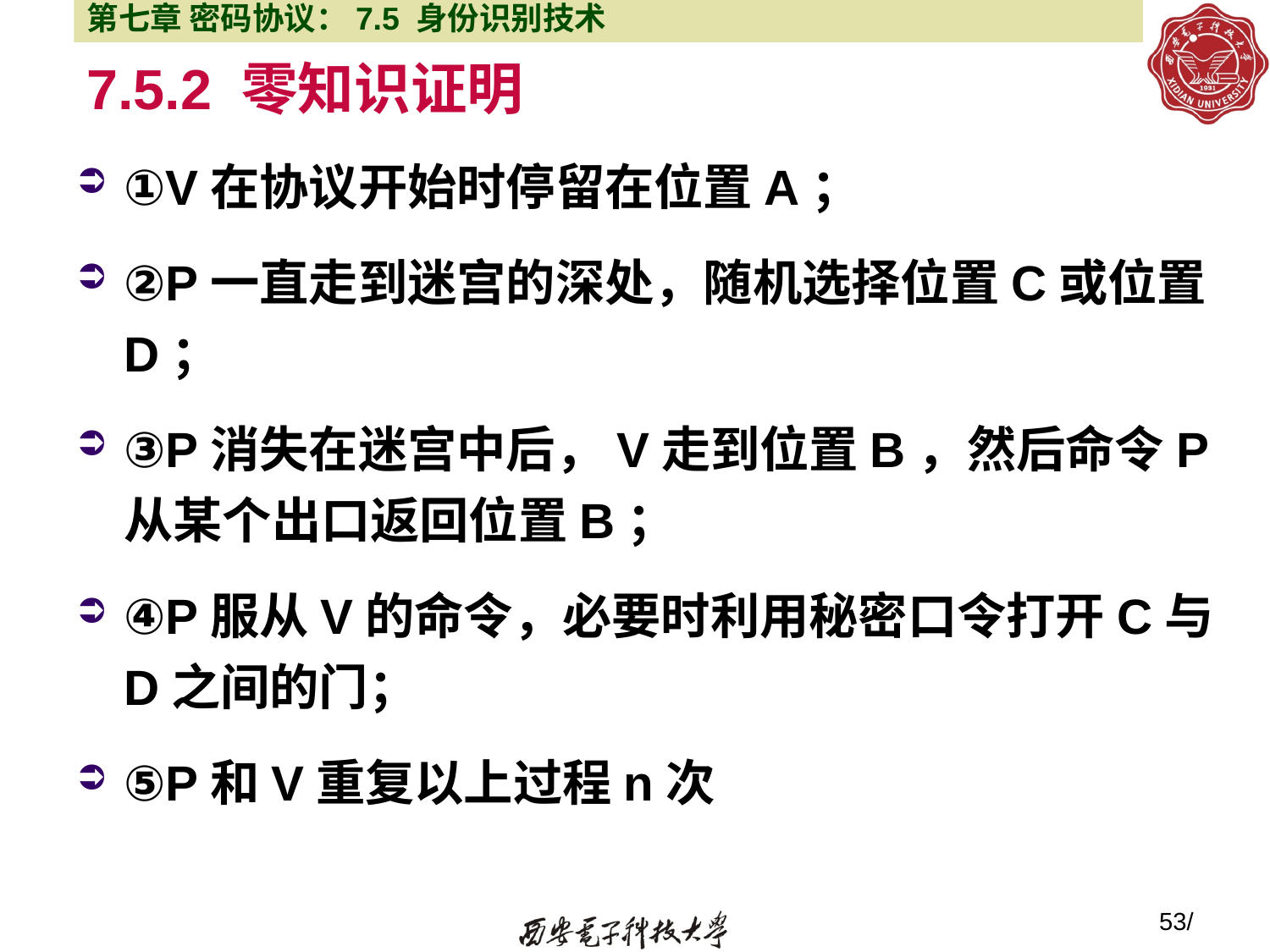

第七章 密码协议：7.5 身份识别技术
# 7.5.2 零知识证明
①V在协议开始时停留在位置A；
②P一直走到迷宫的深处，随机选择位置C或位置D；
③P消失在迷宫中后，V走到位置B，然后命令P从某个出口返回位置B；
④P服从V的命令，必要时利用秘密口令打开C与D之间的门；
⑤P和V重复以上过程n次
53/